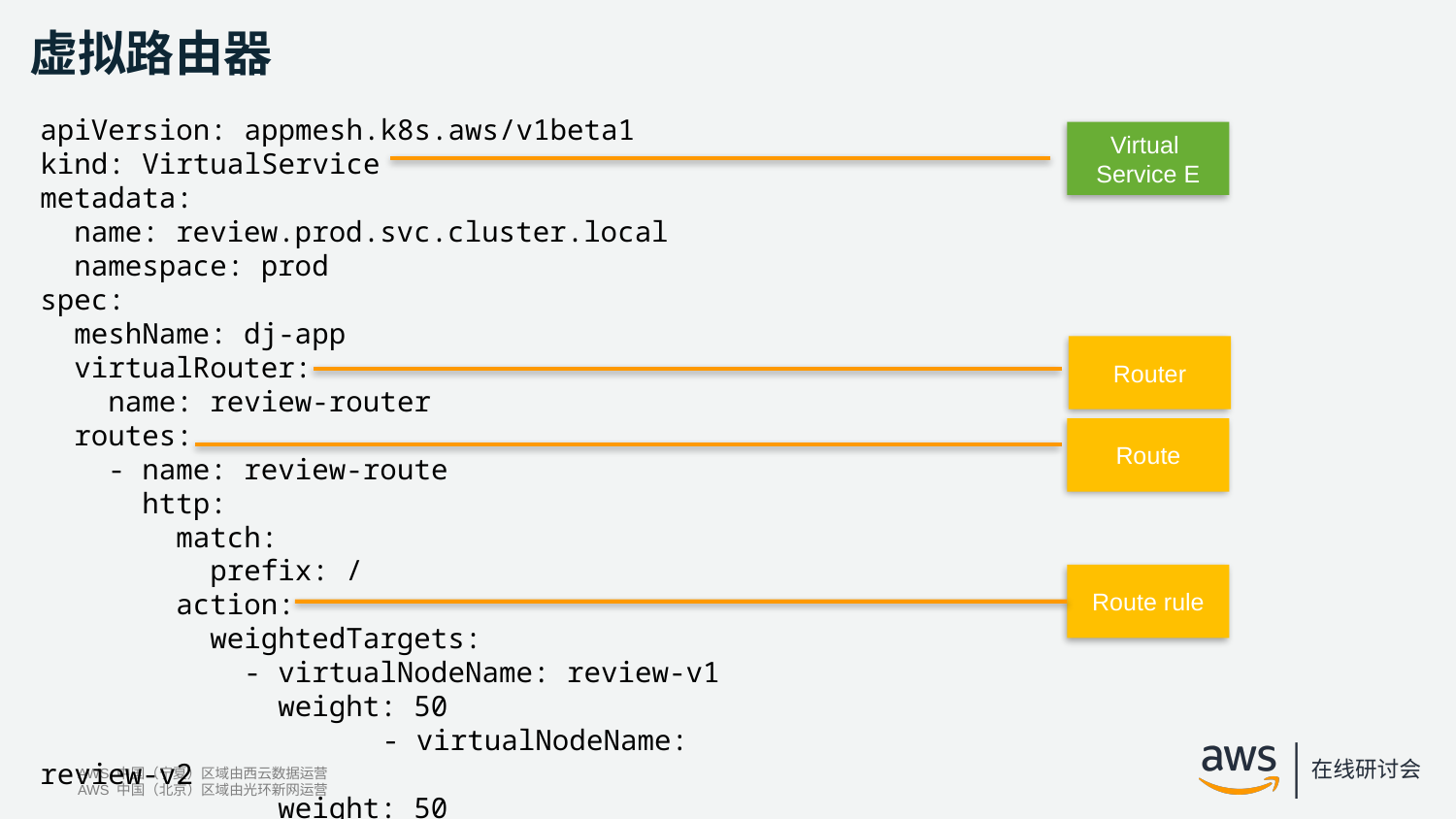

# 虚拟路由器

apiVersion: appmesh.k8s.aws/v1beta1
kind: VirtualService
metadata:
  name: review.prod.svc.cluster.local
  namespace: prod
spec:
  meshName: dj-app
  virtualRouter:
    name: review-router
  routes:
    - name: review-route
      http:
        match:
          prefix: /
        action:
          weightedTargets:
            - virtualNodeName: review-v1
              weight: 50
		   - virtualNodeName: review-v2
              weight: 50

Virtual
Service E
Router
Route
Route rule